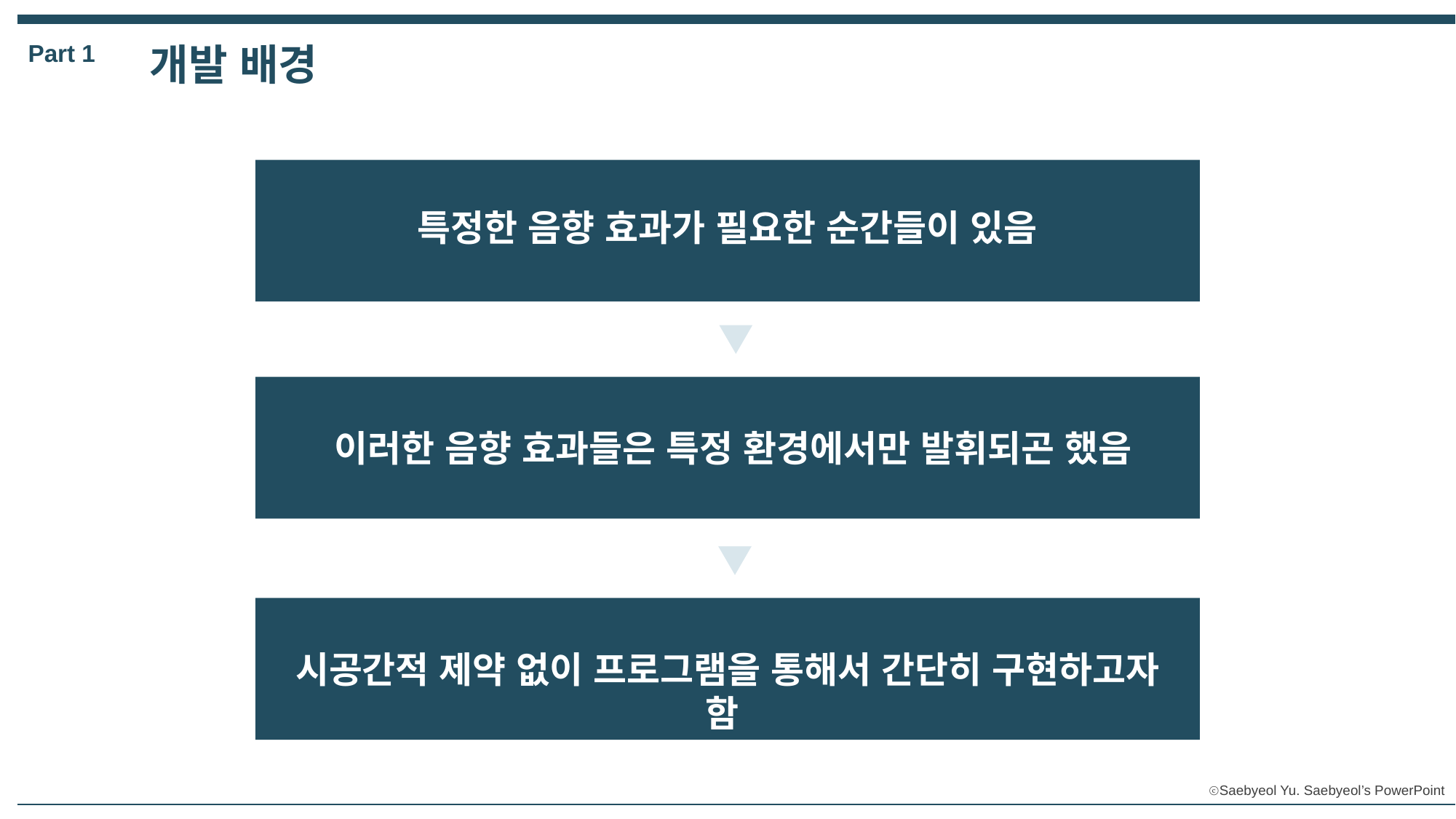

Part 1
개발 배경

특정한 음향 효과가 필요한 순간들이 있음

이러한 음향 효과들은 특정 환경에서만 발휘되곤 했음.
이러한 음향 효과들은 특정 환경에서만 발휘되곤 했음

시공간적 제약 없이 프로그램을 통해서 간단히 구현하고자 함